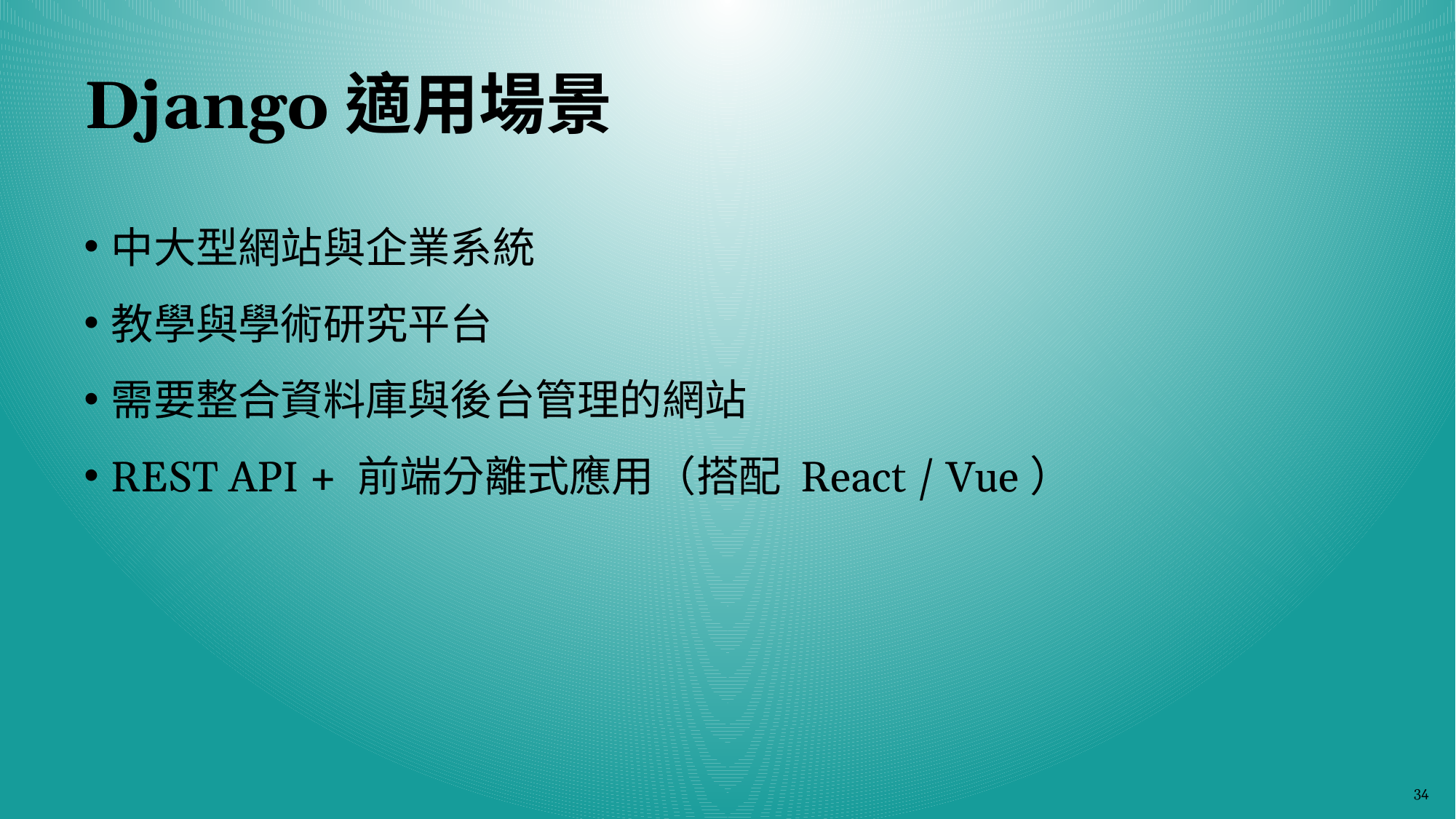

# Django適用場景
中大型網站與企業系統
教學與學術研究平台
需要整合資料庫與後台管理的網站
REST API + 前端分離式應用（搭配 React / Vue）
34